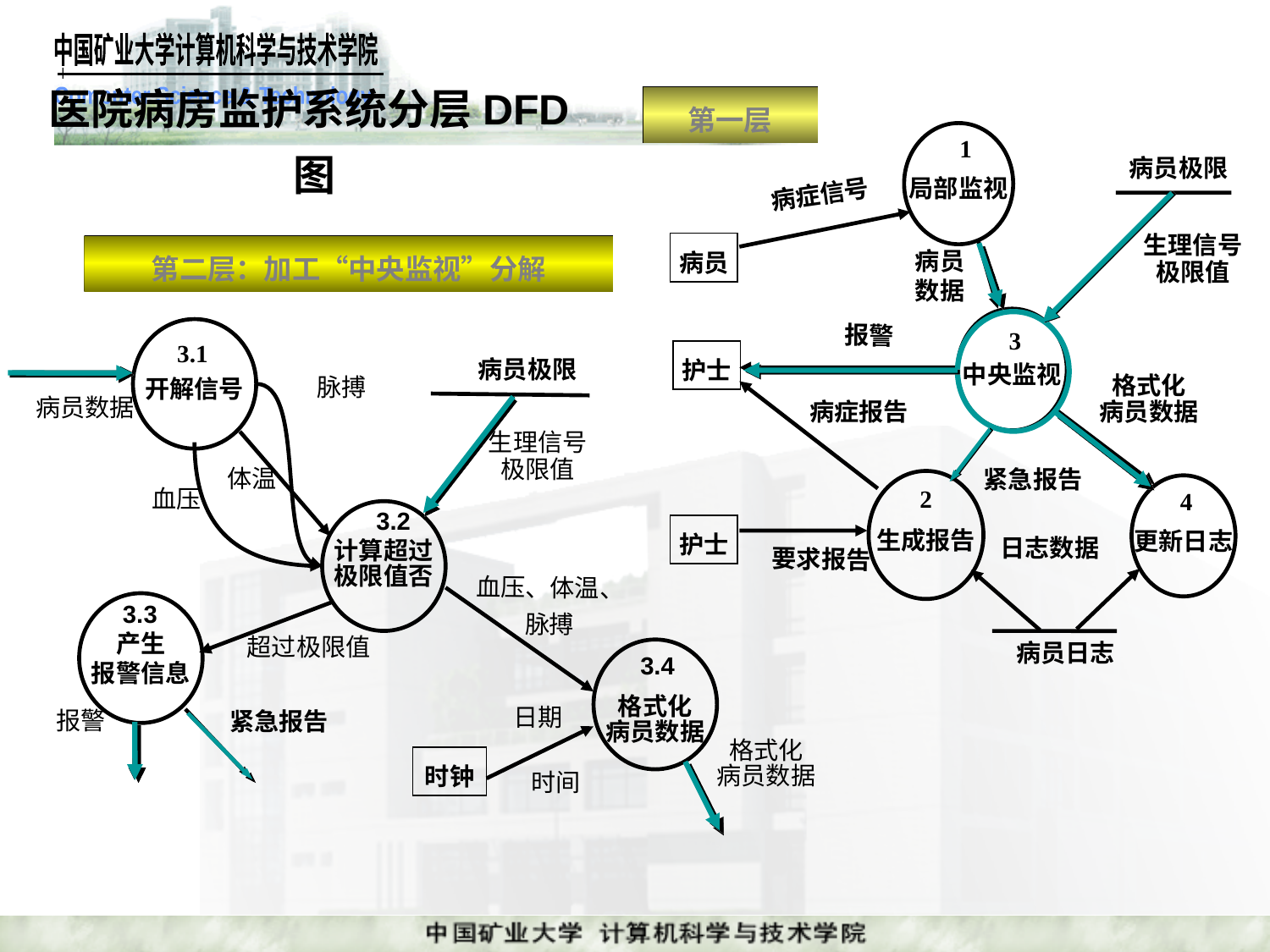

医院病房监护系统分层DFD图
第一层
1
局部监视
病员极限
病症信号

生理信号
极限值
病员

病员数据
报警
中央监视
3
护士

格式化
病员数据

病症报告

2
生成报告
4
更新日志
护士
日志数据
要求报告

病员日志

第二层：加工“中央监视”分解
开解信号
3.1
病员极限
脉搏

病员数据

生理信号
极限值

体温
血压
3.2
计算超过
极限值否
血压、体温、
脉搏
3.3

产生
报警信息

超过极限值
3.4

格式化
病员数据
日期
报警

格式化
病员数据
时钟
时间

紧急报告
紧急报告